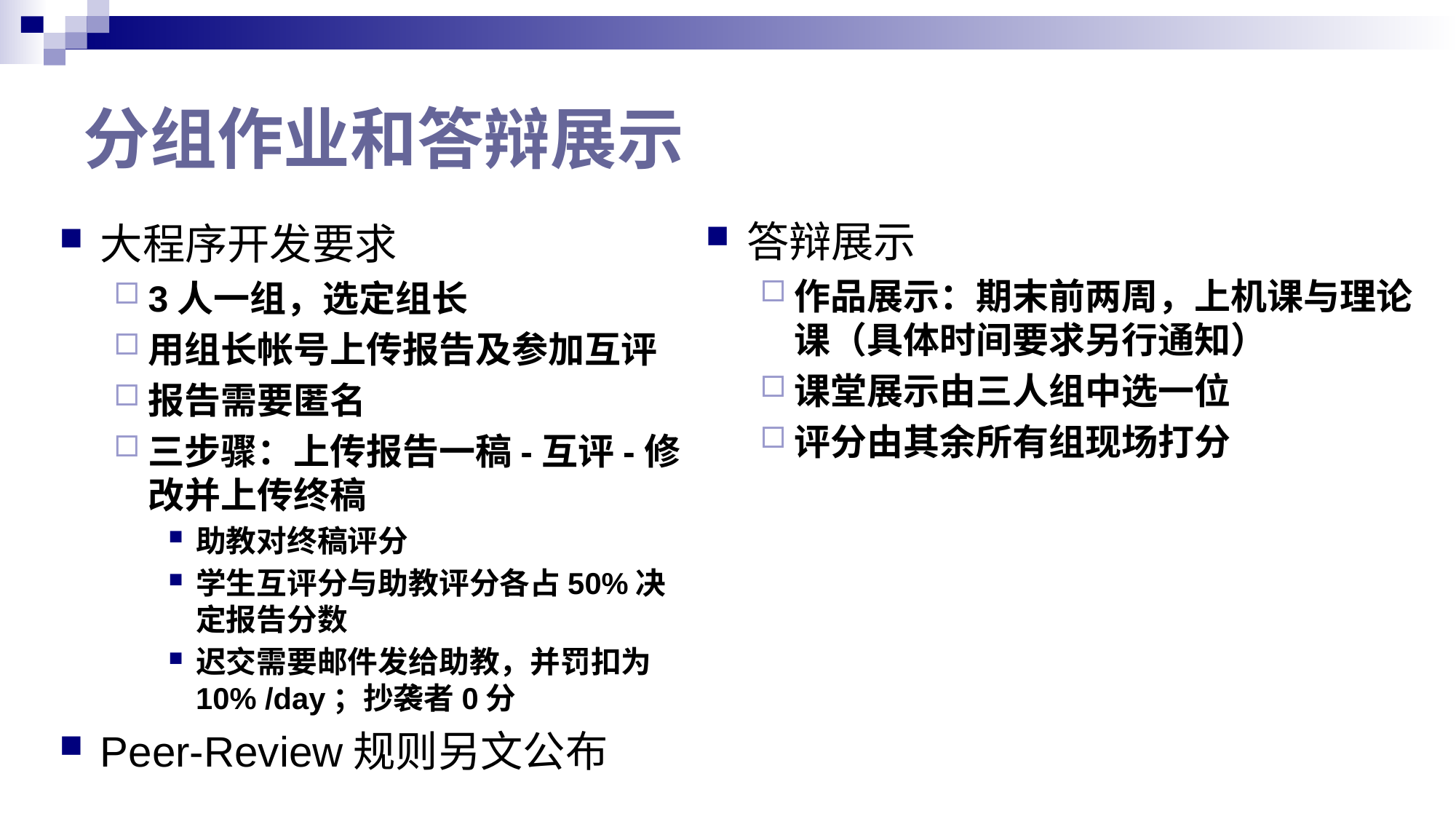

# 分组作业和答辩展示
答辩展示
作品展示：期末前两周，上机课与理论课（具体时间要求另行通知）
课堂展示由三人组中选一位
评分由其余所有组现场打分

大程序开发要求
3人一组，选定组长
用组长帐号上传报告及参加互评
报告需要匿名
三步骤：上传报告一稿-互评-修改并上传终稿
助教对终稿评分
学生互评分与助教评分各占50%决定报告分数
迟交需要邮件发给助教，并罚扣为 10% /day；抄袭者0分
Peer-Review规则另文公布